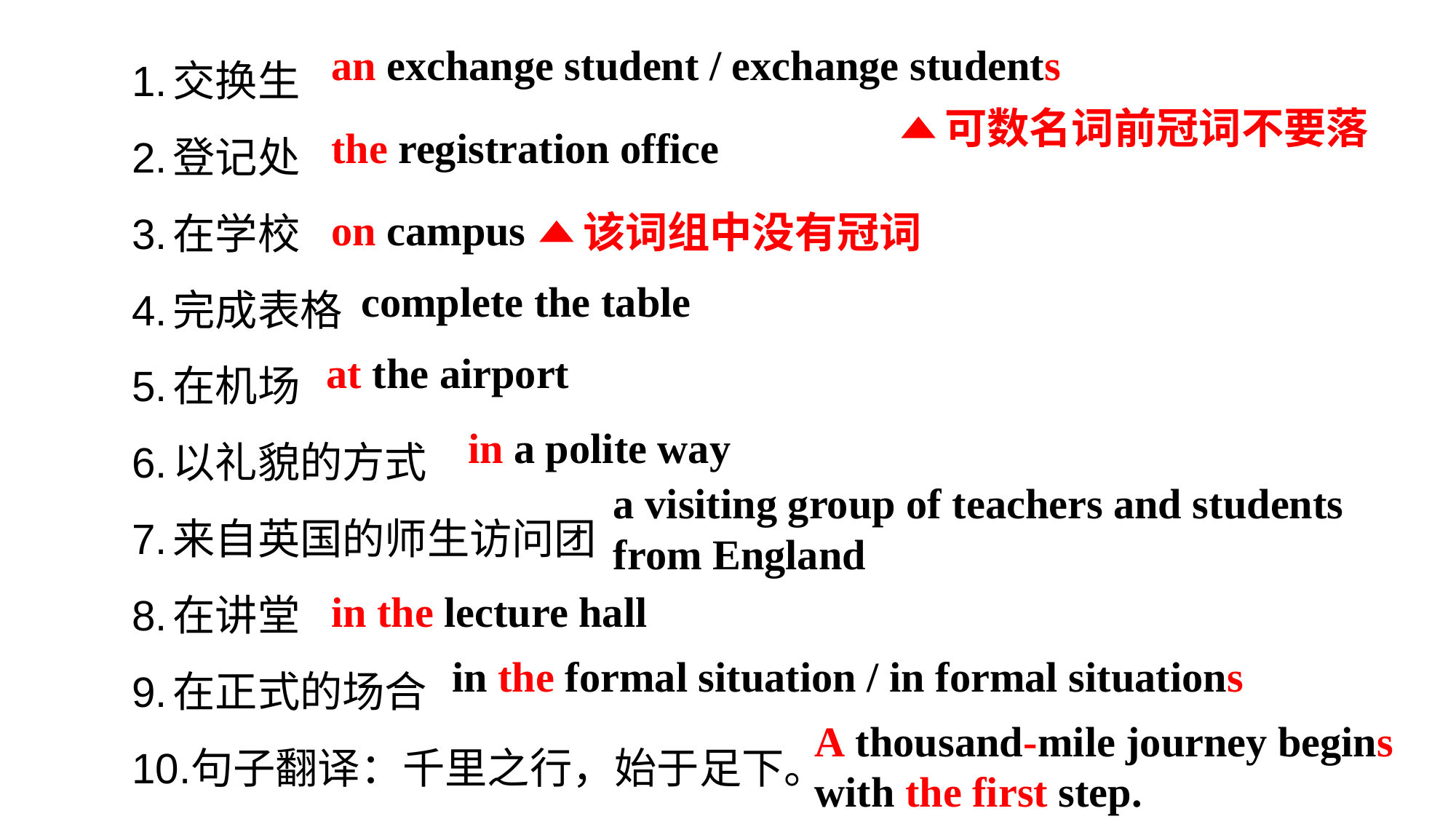

交换生
登记处
在学校
完成表格
在机场
以礼貌的方式
来自英国的师生访问团
在讲堂
在正式的场合
句子翻译：千里之行，始于足下。
an exchange student / exchange students
可数名词前冠词不要落
the registration office

on campus
该词组中没有冠词

complete the table
at the airport
in a polite way
a visiting group of teachers and students from England
in the lecture hall
in the formal situation / in formal situations
A thousand-mile journey begins with the first step.